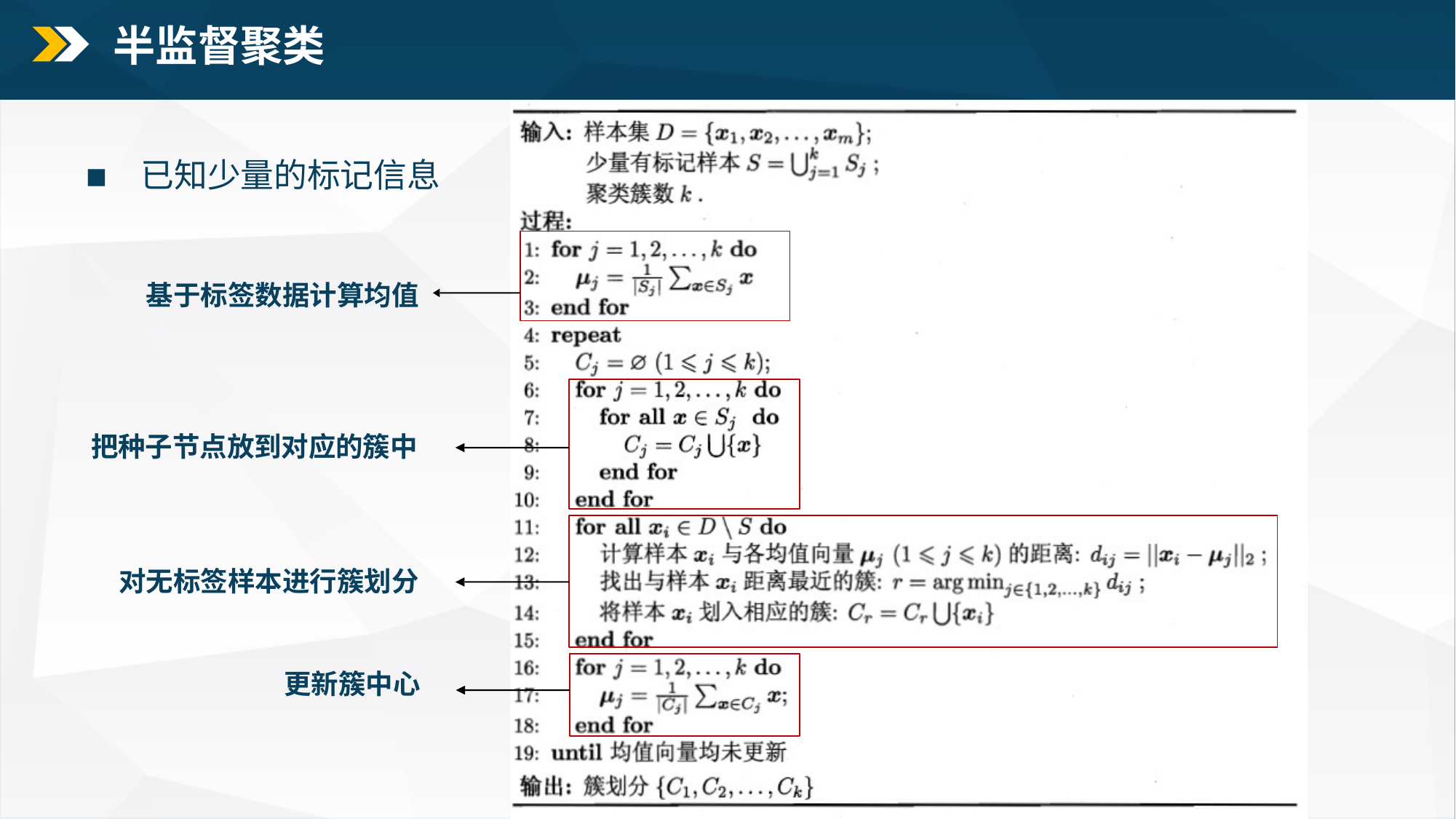

# 半监督聚类

◼	已知少量的标记信息

基于标签数据计算均值

把种子节点放到对应的簇中

对无标签样本进行簇划分

更新簇中心